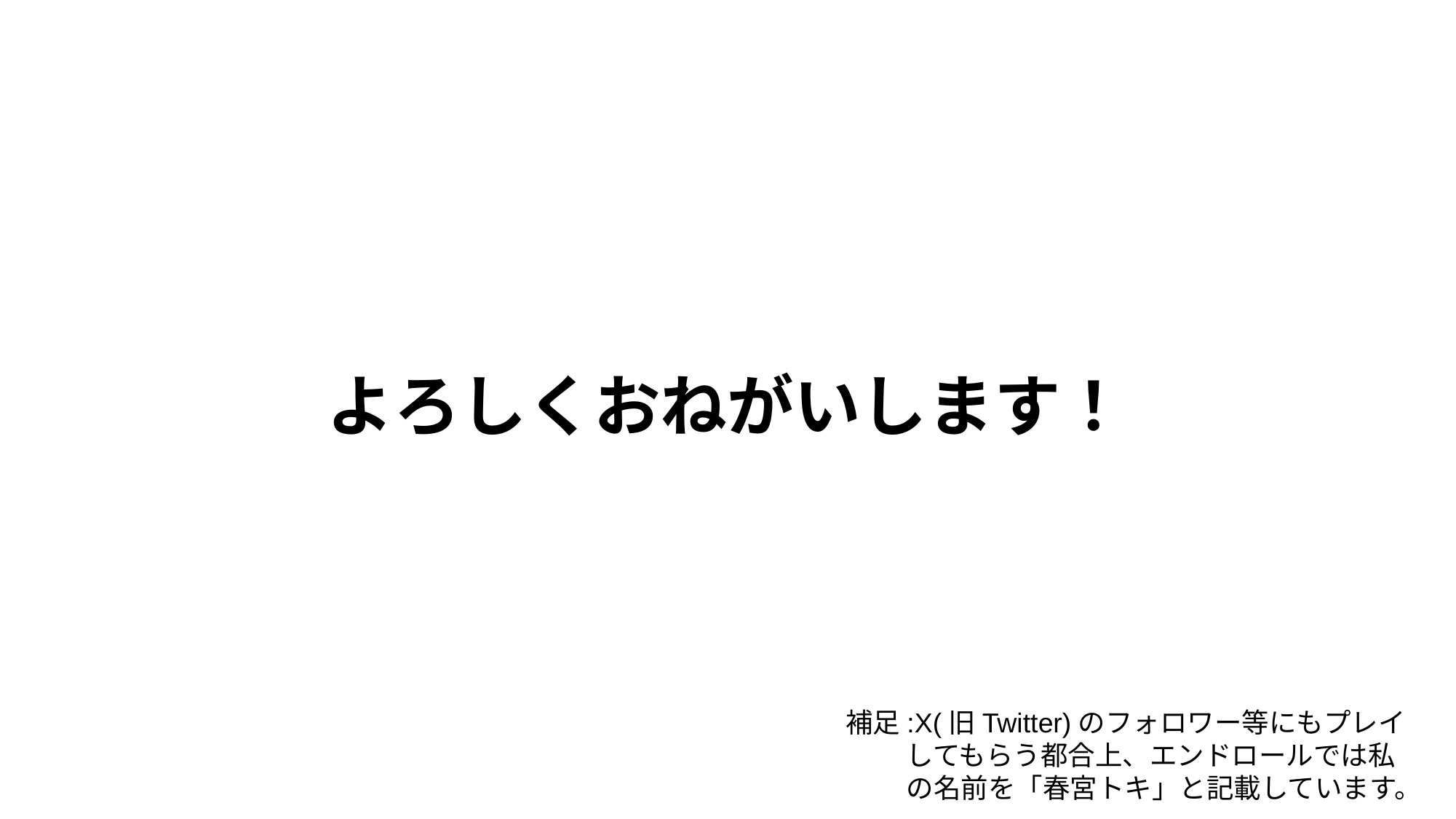

# よろしくおねがいします！
補足:X(旧Twitter)のフォロワー等にもプレイ
　　 してもらう都合上、エンドロールでは私
　　 の名前を「春宮トキ」と記載しています。